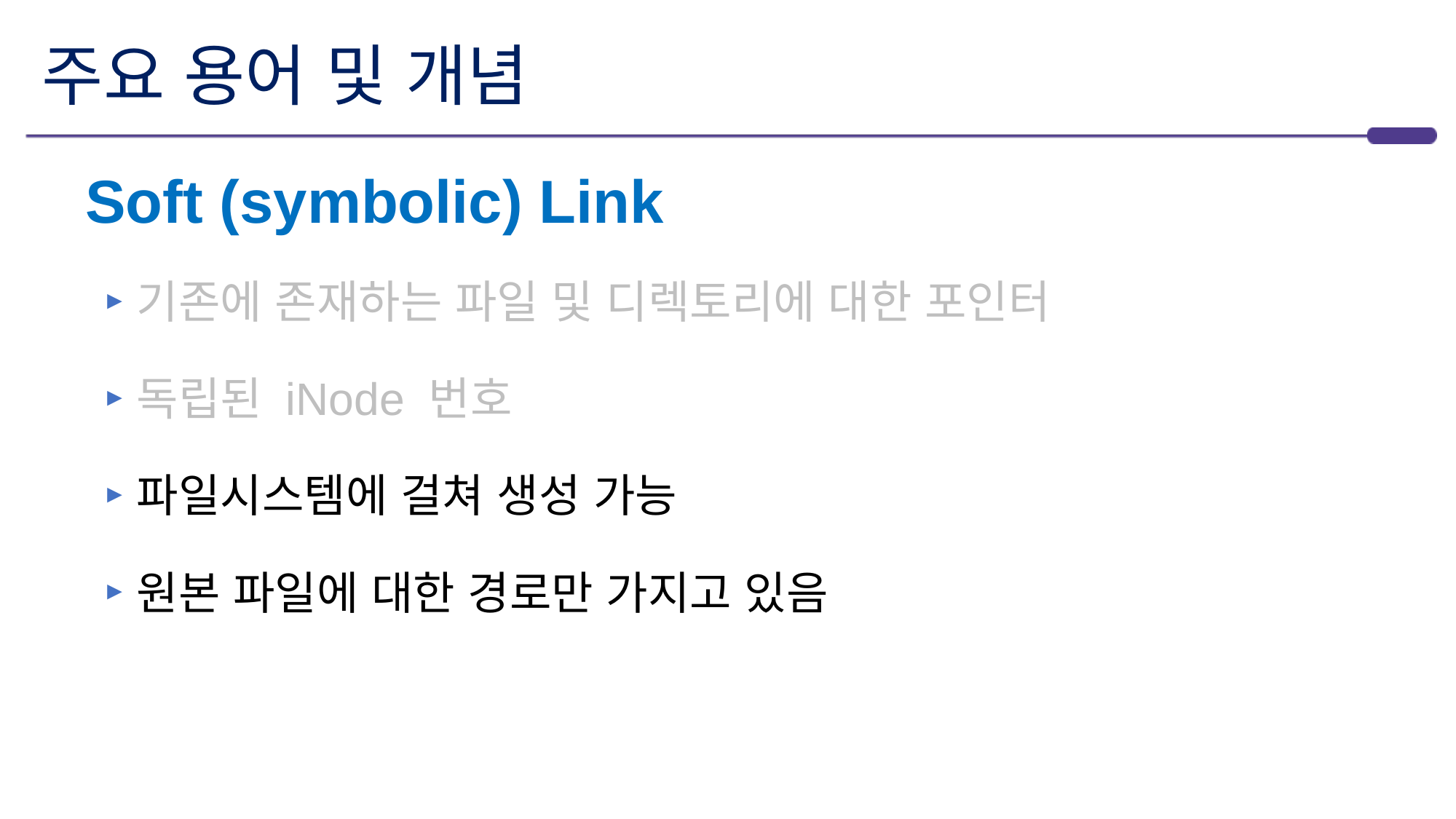

# 주요 용어 및 개념
Soft (symbolic) Link
기존에 존재하는 파일 및 디렉토리에 대한 포인터
독립된 iNode 번호
파일시스템에 걸쳐 생성 가능
원본 파일에 대한 경로만 가지고 있음